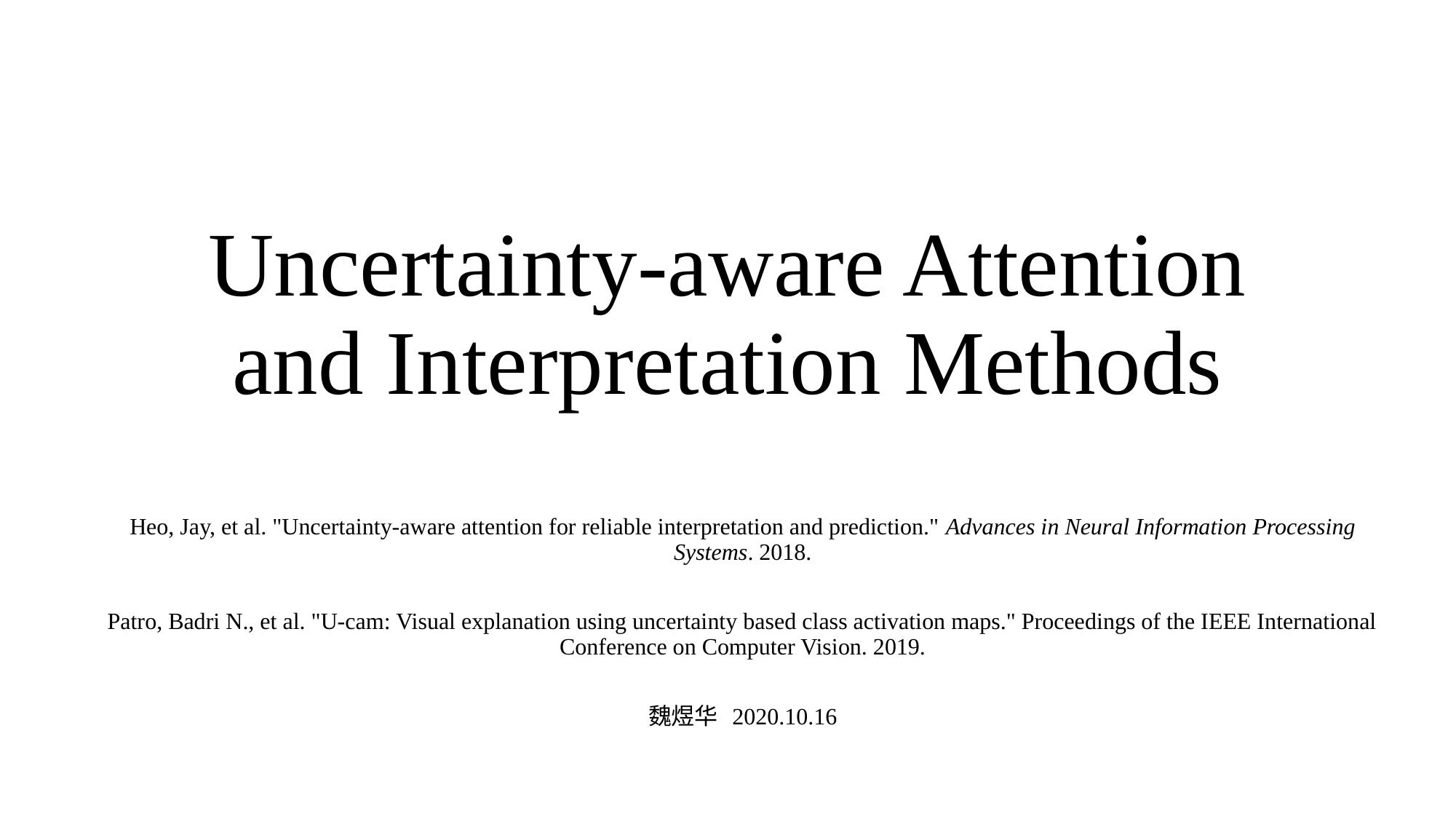

# Uncertainty-aware Attention and Interpretation Methods

Heo, Jay, et al. "Uncertainty-aware attention for reliable interpretation and prediction." Advances in Neural Information Processing Systems. 2018.

Patro, Badri N., et al. "U-cam: Visual explanation using uncertainty based class activation maps." Proceedings of the IEEE International Conference on Computer Vision. 2019.

魏煜华  2020.10.16